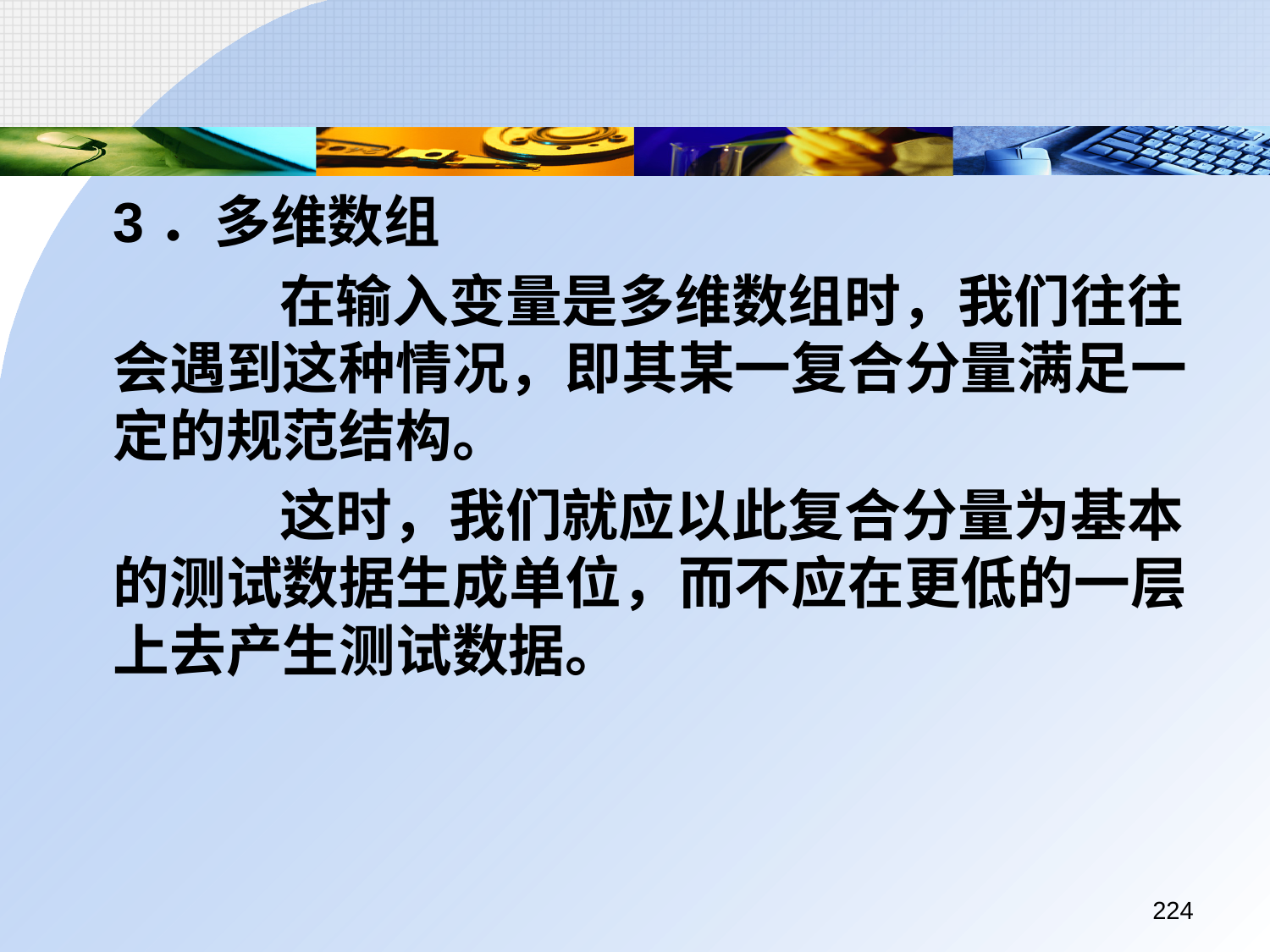

3．多维数组
		  在输入变量是多维数组时，我们往往会遇到这种情况，即其某一复合分量满足一定的规范结构。
		  这时，我们就应以此复合分量为基本的测试数据生成单位，而不应在更低的一层上去产生测试数据。
224